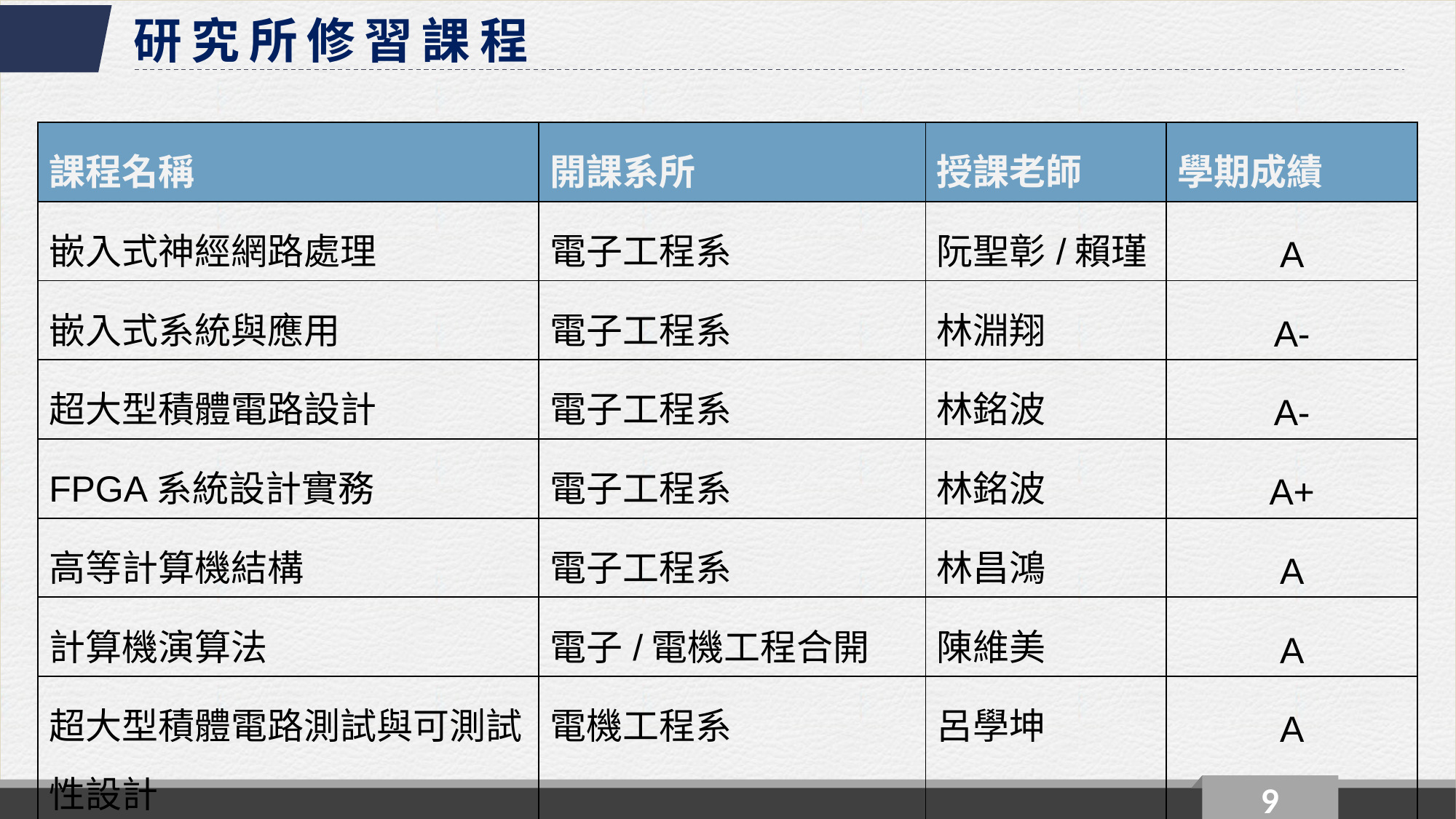

研究所修習課程
| 課程名稱 | 開課系所 | 授課老師 | 學期成績 |
| --- | --- | --- | --- |
| 嵌入式神經網路處理 | 電子工程系 | 阮聖彰/賴瑾 | A |
| 嵌入式系統與應用 | 電子工程系 | 林淵翔 | A- |
| 超大型積體電路設計 | 電子工程系 | 林銘波 | A- |
| FPGA系統設計實務 | 電子工程系 | 林銘波 | A+ |
| 高等計算機結構 | 電子工程系 | 林昌鴻 | A |
| 計算機演算法 | 電子/電機工程合開 | 陳維美 | A |
| 超大型積體電路測試與可測試性設計 | 電機工程系 | 呂學坤 | A |